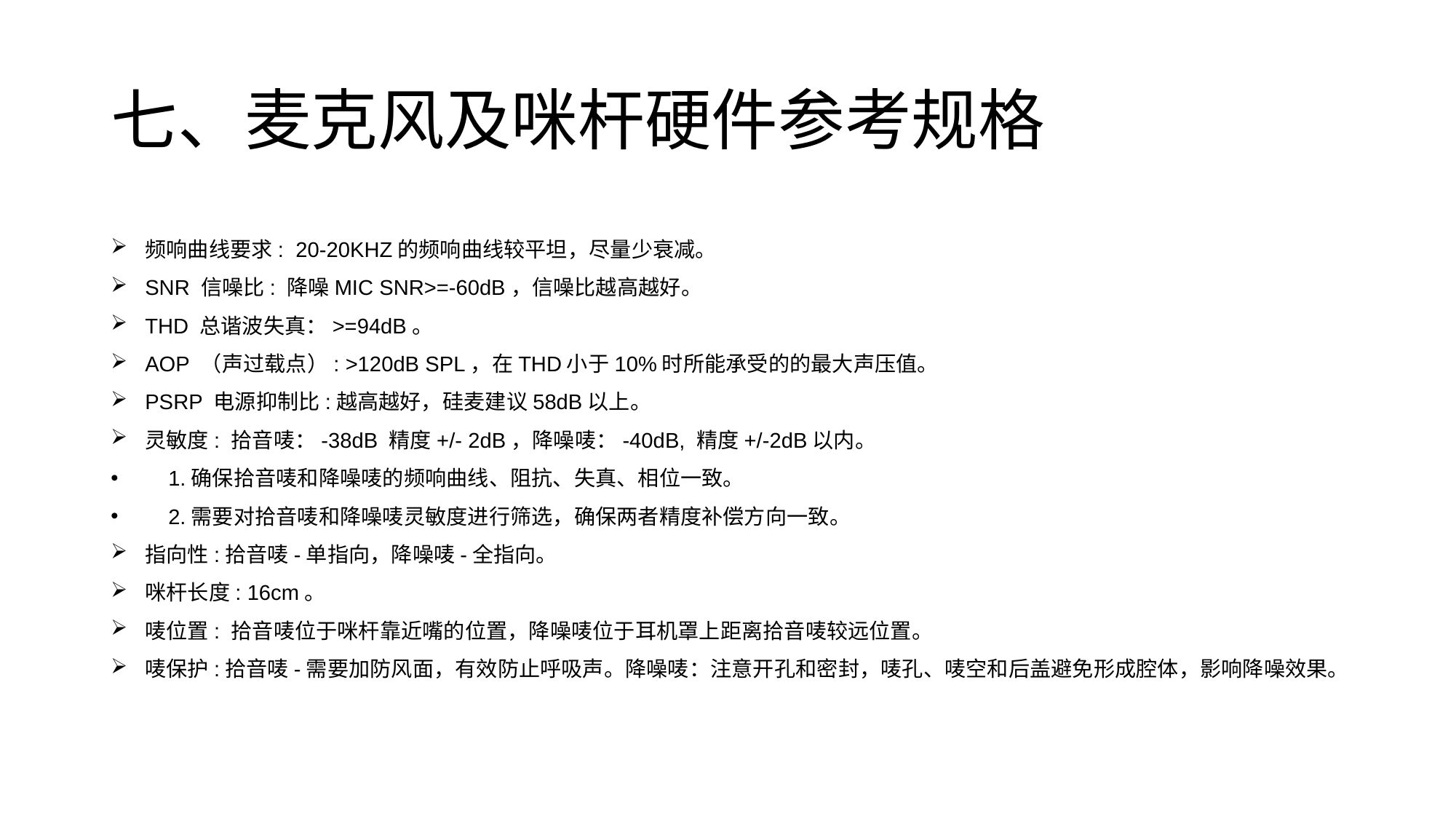

# 七、麦克风及咪杆硬件参考规格
频响曲线要求:  20-20KHZ的频响曲线较平坦，尽量少衰减。
SNR 信噪比: 降噪MIC SNR>=-60dB，信噪比越高越好。
THD 总谐波失真：>=94dB。
AOP （声过载点）: >120dB SPL，在THD小于10%时所能承受的的最大声压值。
PSRP 电源抑制比:越高越好，硅麦建议58dB以上。
灵敏度: 拾音唛：-38dB 精度+/- 2dB，降噪唛：-40dB, 精度+/-2dB以内。
     1.确保拾音唛和降噪唛的频响曲线、阻抗、失真、相位一致。
     2.需要对拾音唛和降噪唛灵敏度进行筛选，确保两者精度补偿方向一致。
指向性:拾音唛-单指向，降噪唛-全指向。
咪杆长度: 16cm。
唛位置: 拾音唛位于咪杆靠近嘴的位置，降噪唛位于耳机罩上距离拾音唛较远位置。
唛保护:拾音唛-需要加防风面，有效防止呼吸声。降噪唛：注意开孔和密封，唛孔、唛空和后盖避免形成腔体，影响降噪效果。